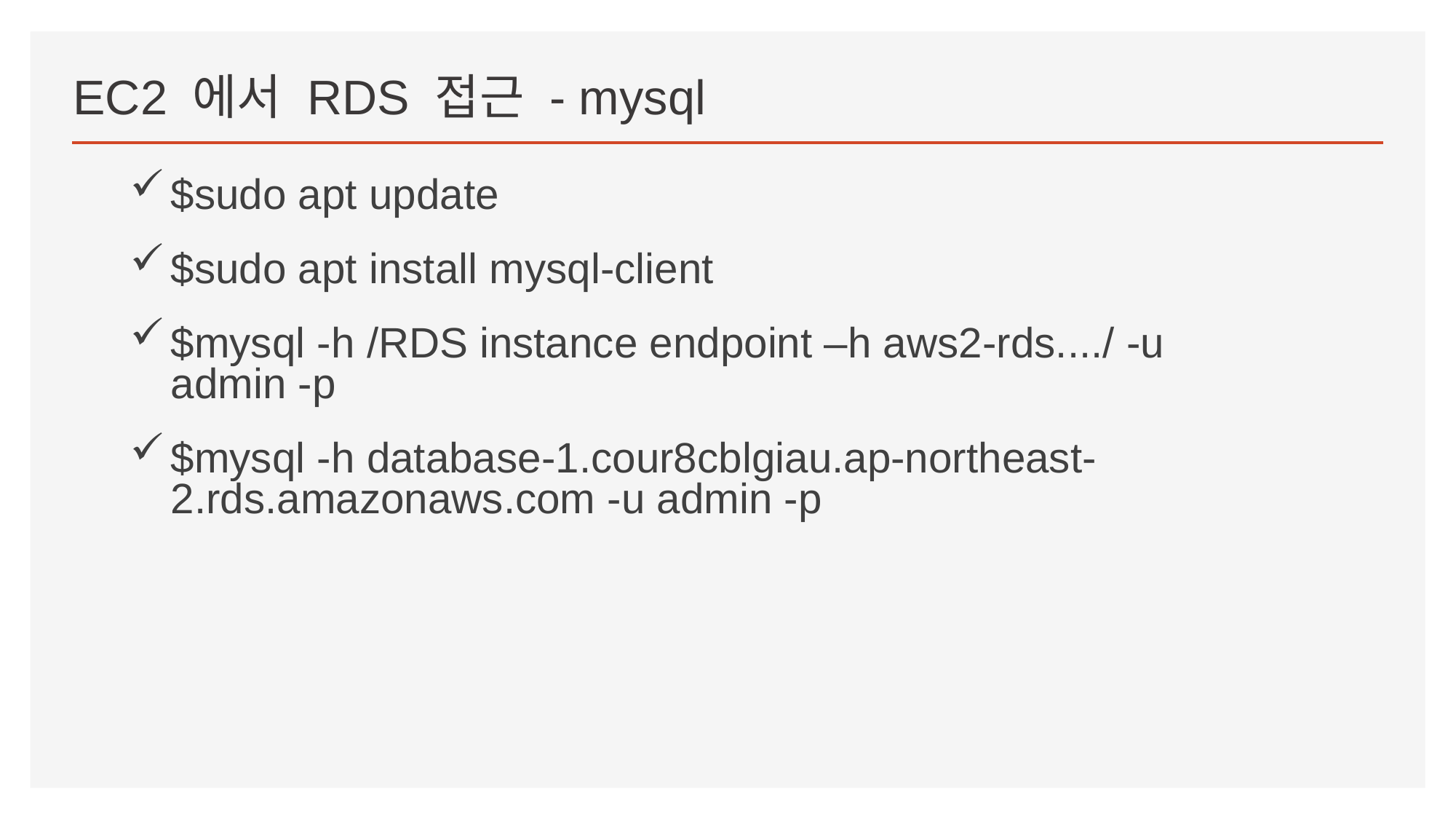

# EC2 에서 RDS 접근 - mysql
$sudo apt update
$sudo apt install mysql-client
$mysql -h /RDS instance endpoint –h aws2-rds..../ -u admin -p
$mysql -h database-1.cour8cblgiau.ap-northeast-2.rds.amazonaws.com -u admin -p